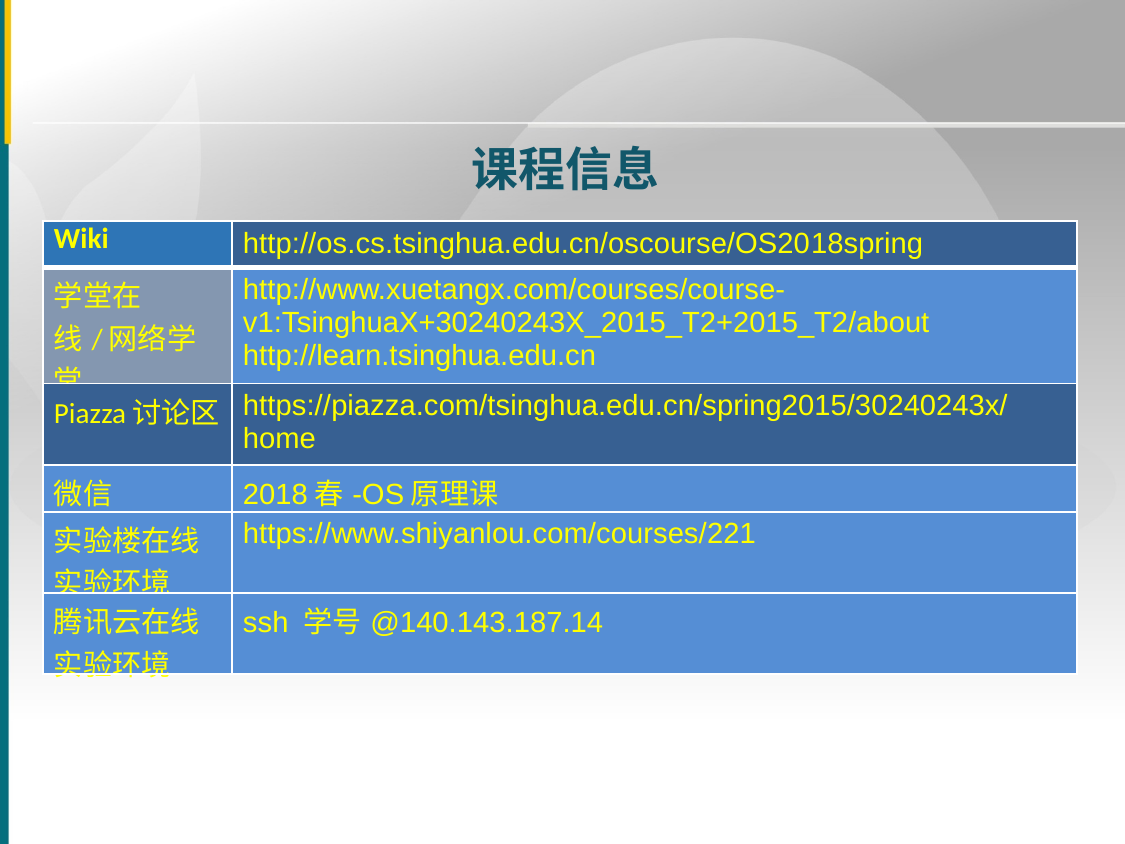

课程信息
| Wiki | http://os.cs.tsinghua.edu.cn/oscourse/OS2018spring |
| --- | --- |
| 学堂在线/网络学堂 | http://www.xuetangx.com/courses/course-v1:TsinghuaX+30240243X\_2015\_T2+2015\_T2/about http://learn.tsinghua.edu.cn |
| Piazza讨论区 | https://piazza.com/tsinghua.edu.cn/spring2015/30240243x/home |
| 微信 | 2018春-OS原理课 |
| 实验楼在线实验环境 | https://www.shiyanlou.com/courses/221 |
| 腾讯云在线实验环境 | ssh 学号@140.143.187.14 |